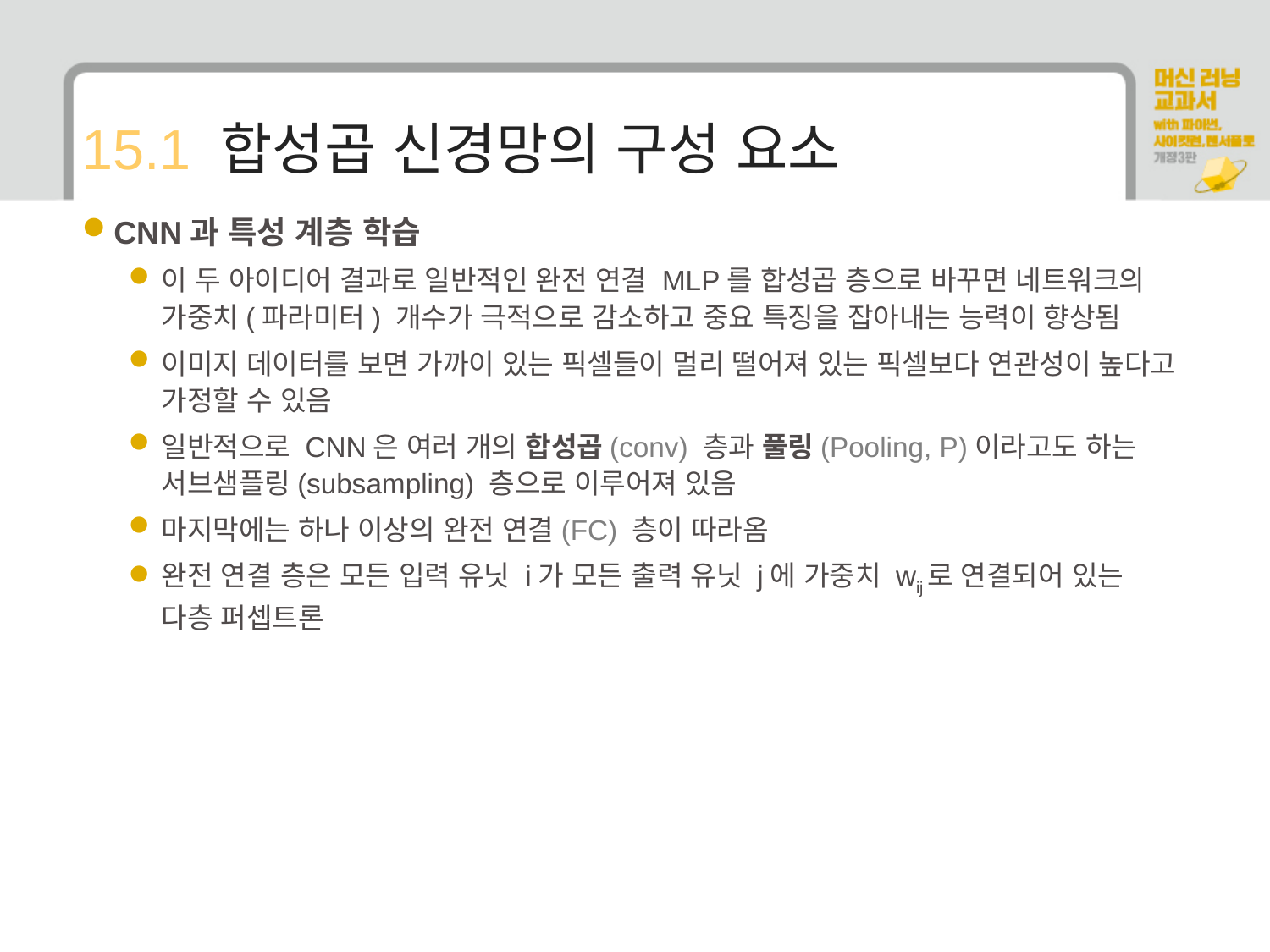

# 15.1 합성곱 신경망의 구성 요소
CNN과 특성 계층 학습
이 두 아이디어 결과로 일반적인 완전 연결 MLP를 합성곱 층으로 바꾸면 네트워크의 가중치(파라미터) 개수가 극적으로 감소하고 중요 특징을 잡아내는 능력이 향상됨
이미지 데이터를 보면 가까이 있는 픽셀들이 멀리 떨어져 있는 픽셀보다 연관성이 높다고 가정할 수 있음
일반적으로 CNN은 여러 개의 합성곱(conv) 층과 풀링(Pooling, P)이라고도 하는 서브샘플링(subsampling) 층으로 이루어져 있음
마지막에는 하나 이상의 완전 연결(FC) 층이 따라옴
완전 연결 층은 모든 입력 유닛 i가 모든 출력 유닛 j에 가중치 wij로 연결되어 있는 다층 퍼셉트론